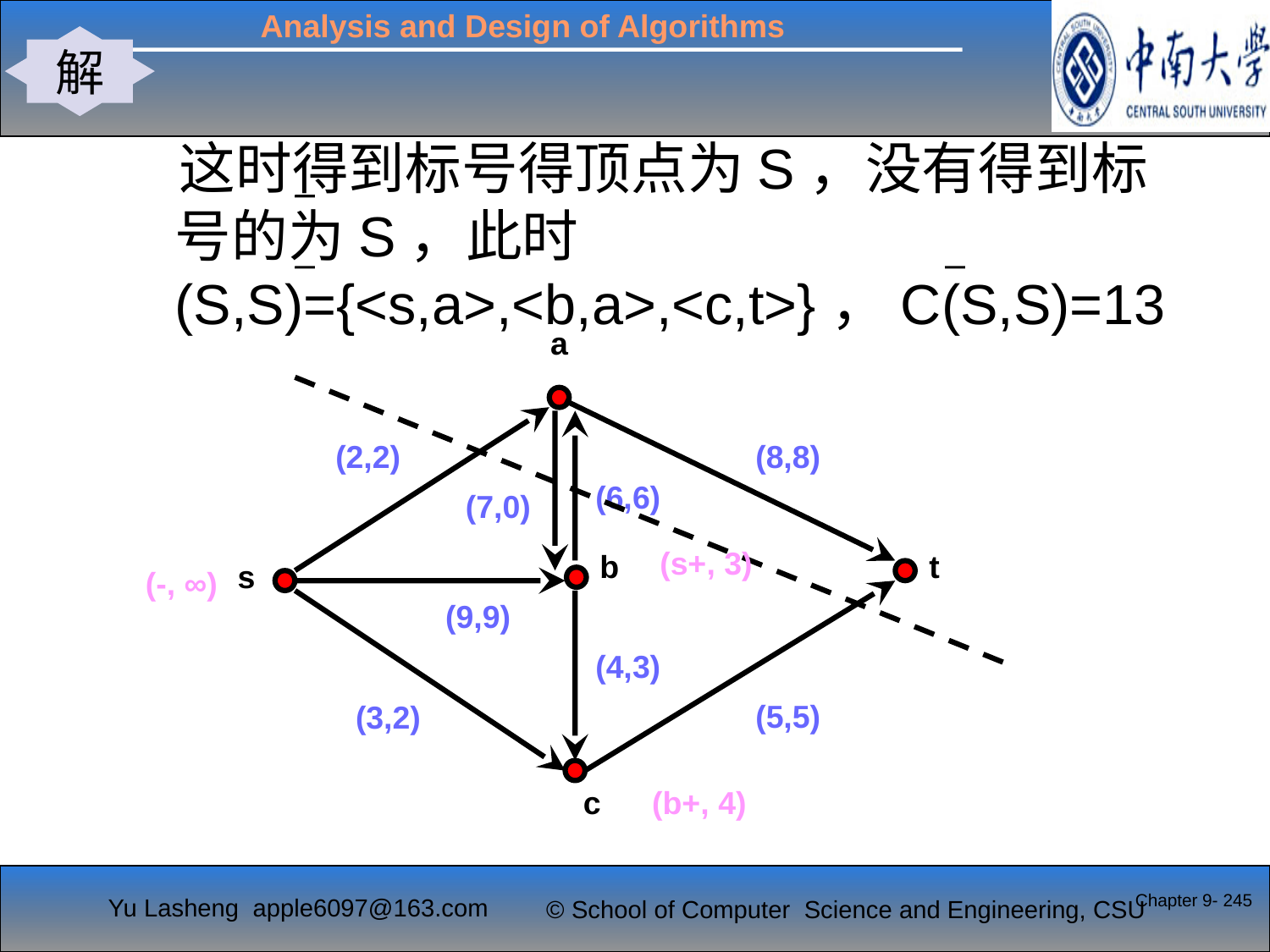

解
#
   这时得到标号得顶点为S，没有得到标号的为S，此时(S,S)={<s,a>,<b,a>,<c,t>}，C(S,S)=13

a

(2,2)
(8,8)
(6,6)
(7,0)
b
t
s

(9,9)

(4,3)
(5,5)
(3,2)

c

(s+, 3)
(-, ∞)
(b+, 4)
Chapter 9- 245